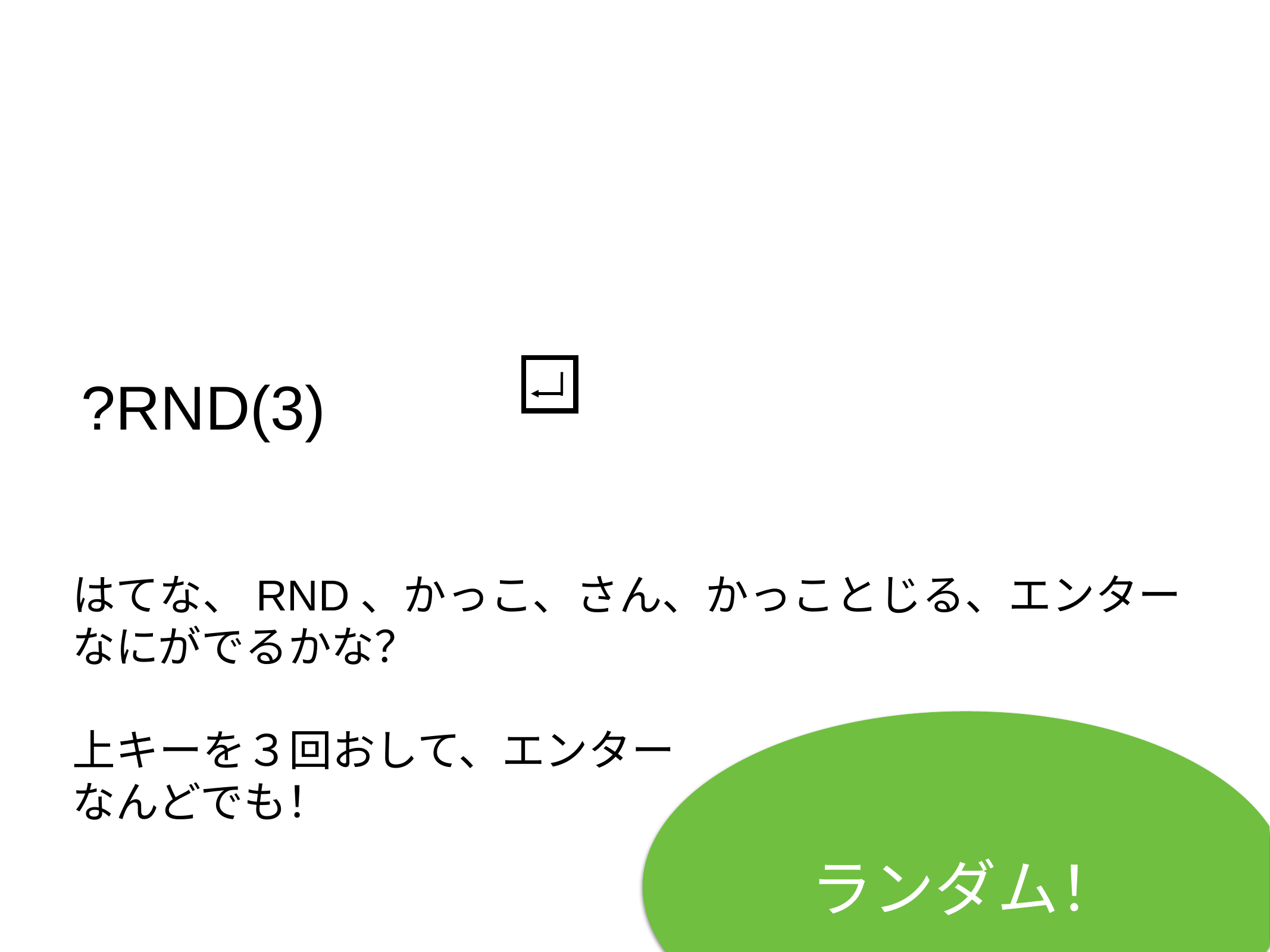

?RND(3)

# はてな、RND、かっこ、さん、かっことじる、エンター
なにがでるかな？

上キーを３回おして、エンター
なんどでも！
ランダム！